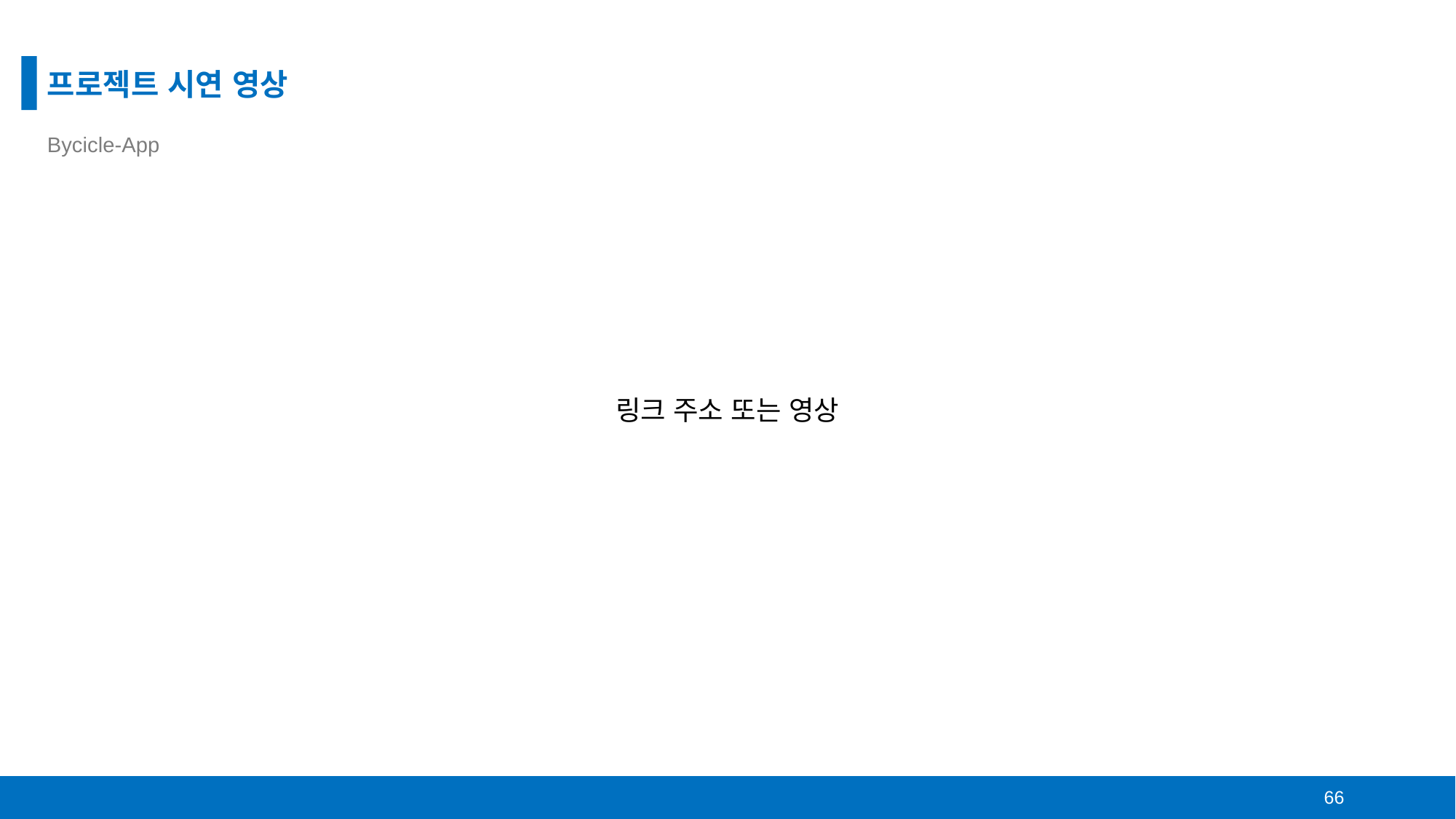

프로젝트 시연 영상
Bycicle-App
링크 주소 또는 영상
66